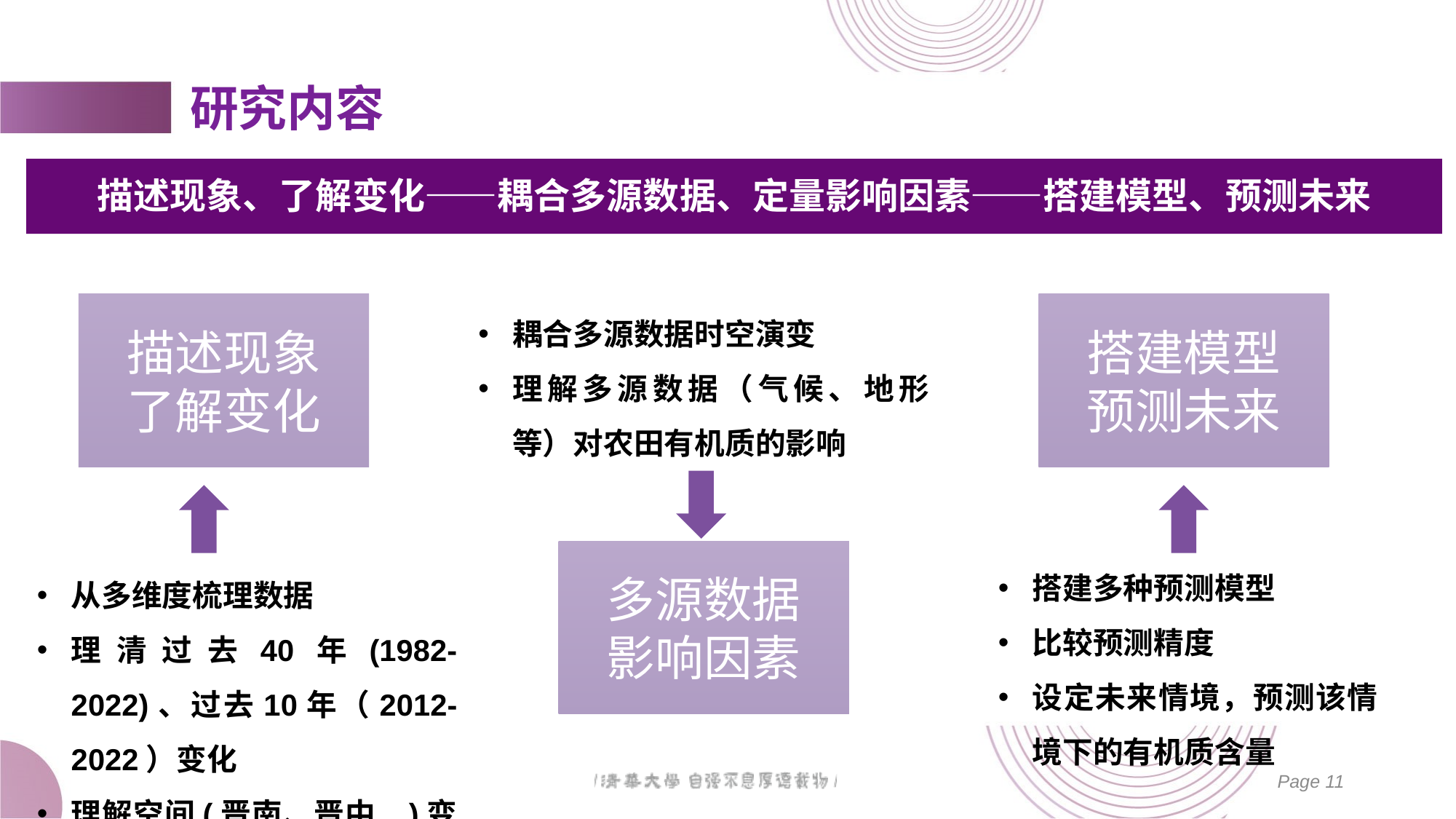

研究内容
描述现象、了解变化——耦合多源数据、定量影响因素——搭建模型、预测未来
耦合多源数据时空演变
理解多源数据（气候、地形等）对农田有机质的影响
描述现象
了解变化
搭建模型
预测未来

多源数据
影响因素
搭建多种预测模型
比较预测精度
设定未来情境，预测该情境下的有机质含量

从多维度梳理数据
理清过去40年(1982-2022)、过去10年（2012-2022）变化
理解空间(晋南、晋中...)变化
Page 11